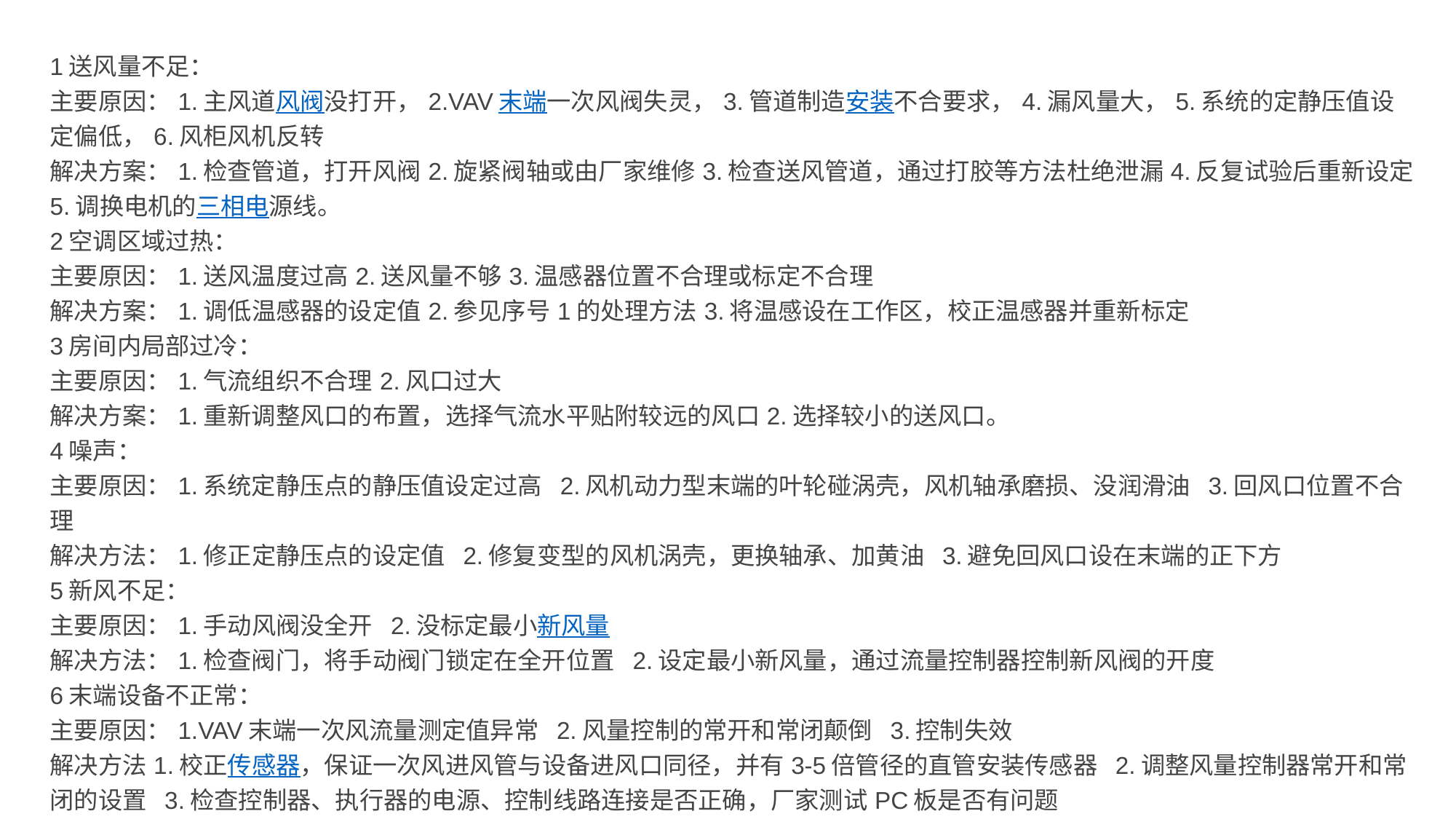

| 1送风量不足： 主要原因：1.主风道风阀没打开，2.VAV末端一次风阀失灵，3.管道制造安装不合要求，4.漏风量大，5.系统的定静压值设定偏低，6.风柜风机反转 解决方案：1.检查管道，打开风阀2.旋紧阀轴或由厂家维修3.检查送风管道，通过打胶等方法杜绝泄漏4.反复试验后重新设定5.调换电机的三相电源线。 2空调区域过热： 主要原因：1.送风温度过高2.送风量不够3.温感器位置不合理或标定不合理 解决方案：1.调低温感器的设定值2.参见序号1的处理方法3.将温感设在工作区，校正温感器并重新标定 3房间内局部过冷： 主要原因：1.气流组织不合理2.风口过大 解决方案：1.重新调整风口的布置，选择气流水平贴附较远的风口2.选择较小的送风口。 4噪声： 主要原因：1.系统定静压点的静压值设定过高  2.风机动力型末端的叶轮碰涡壳，风机轴承磨损、没润滑油  3.回风口位置不合理 解决方法：1.修正定静压点的设定值  2.修复变型的风机涡壳，更换轴承、加黄油  3.避免回风口设在末端的正下方 5新风不足： 主要原因：1.手动风阀没全开  2.没标定最小新风量 解决方法：1.检查阀门，将手动阀门锁定在全开位置  2.设定最小新风量，通过流量控制器控制新风阀的开度 6末端设备不正常： 主要原因：1.VAV末端一次风流量测定值异常  2.风量控制的常开和常闭颠倒  3.控制失效 解决方法1.校正传感器，保证一次风进风管与设备进风口同径，并有3-5倍管径的直管安装传感器  2.调整风量控制器常开和常闭的设置  3.检查控制器、执行器的电源、控制线路连接是否正确，厂家测试PC板是否有问题 7风口表面凝露： 主要原因：送风温度低于室内露点温度 解决方法：在送风口内侧粘贴保温材料或选用大一型号的末端设备。 |
| --- |